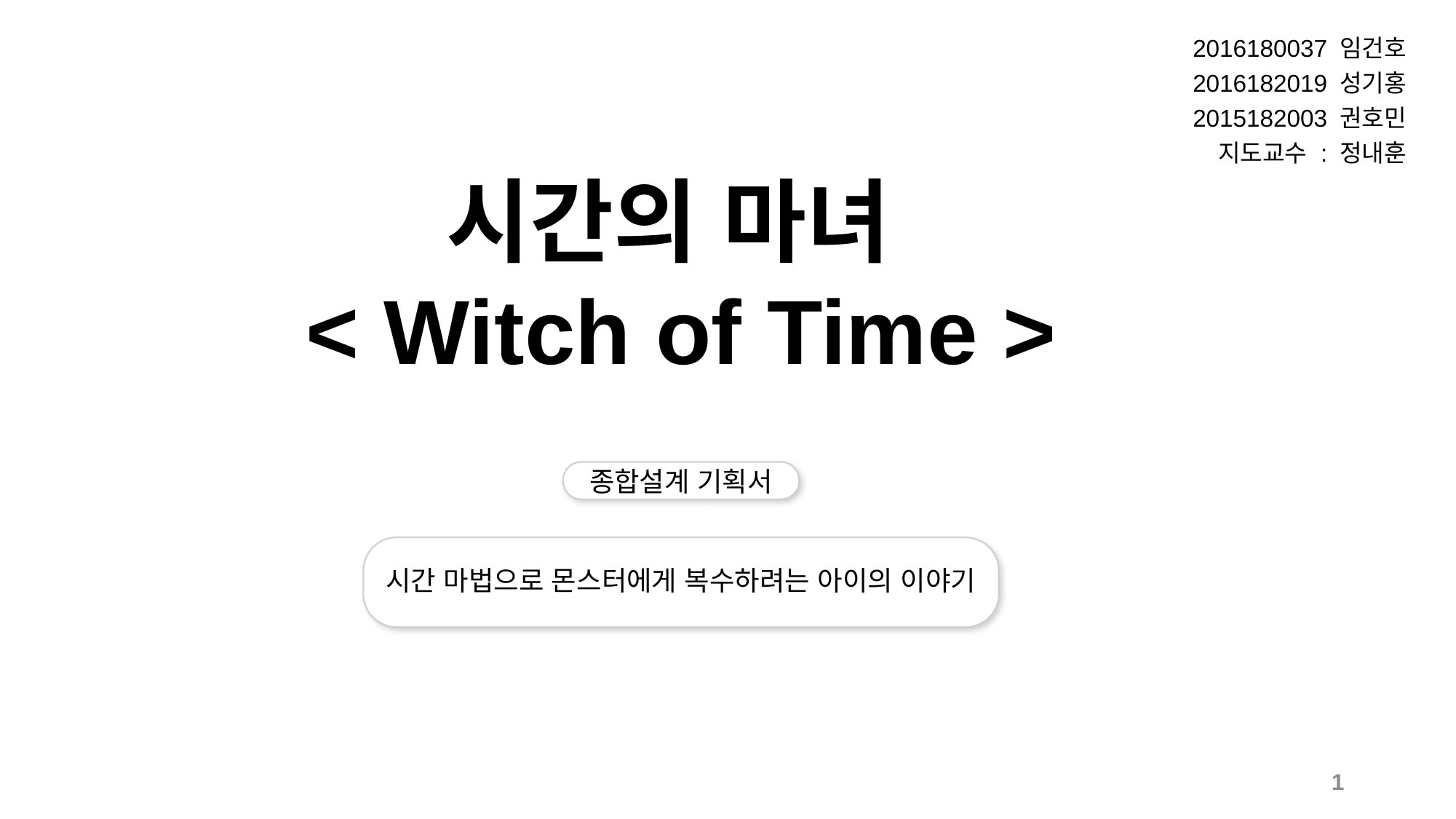

| 2016180037 임건호 2016182019 성기홍 2015182003 권호민 지도교수 : 정내훈 |
| --- |
시간의 마녀
< Witch of Time >
종합설계 기획서
시간 마법으로 몬스터에게 복수하려는 아이의 이야기
1